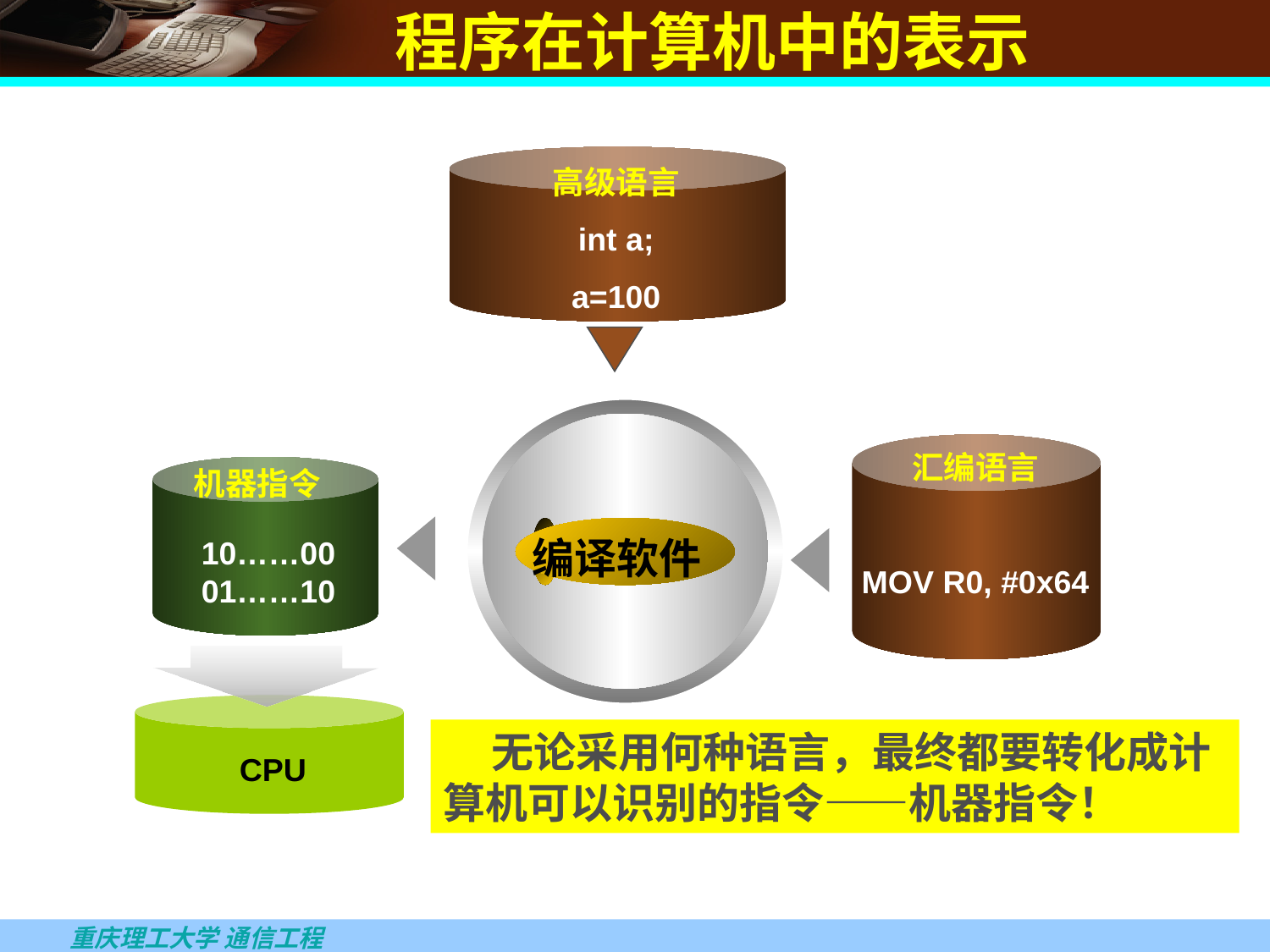

程序在计算机中的表示
高级语言
int a;
a=100

编译软件

汇编语言

MOV R0, #0x64

机器指令
10……00
01……10

CPU
    无论采用何种语言，最终都要转化成计算机可以识别的指令——机器指令！